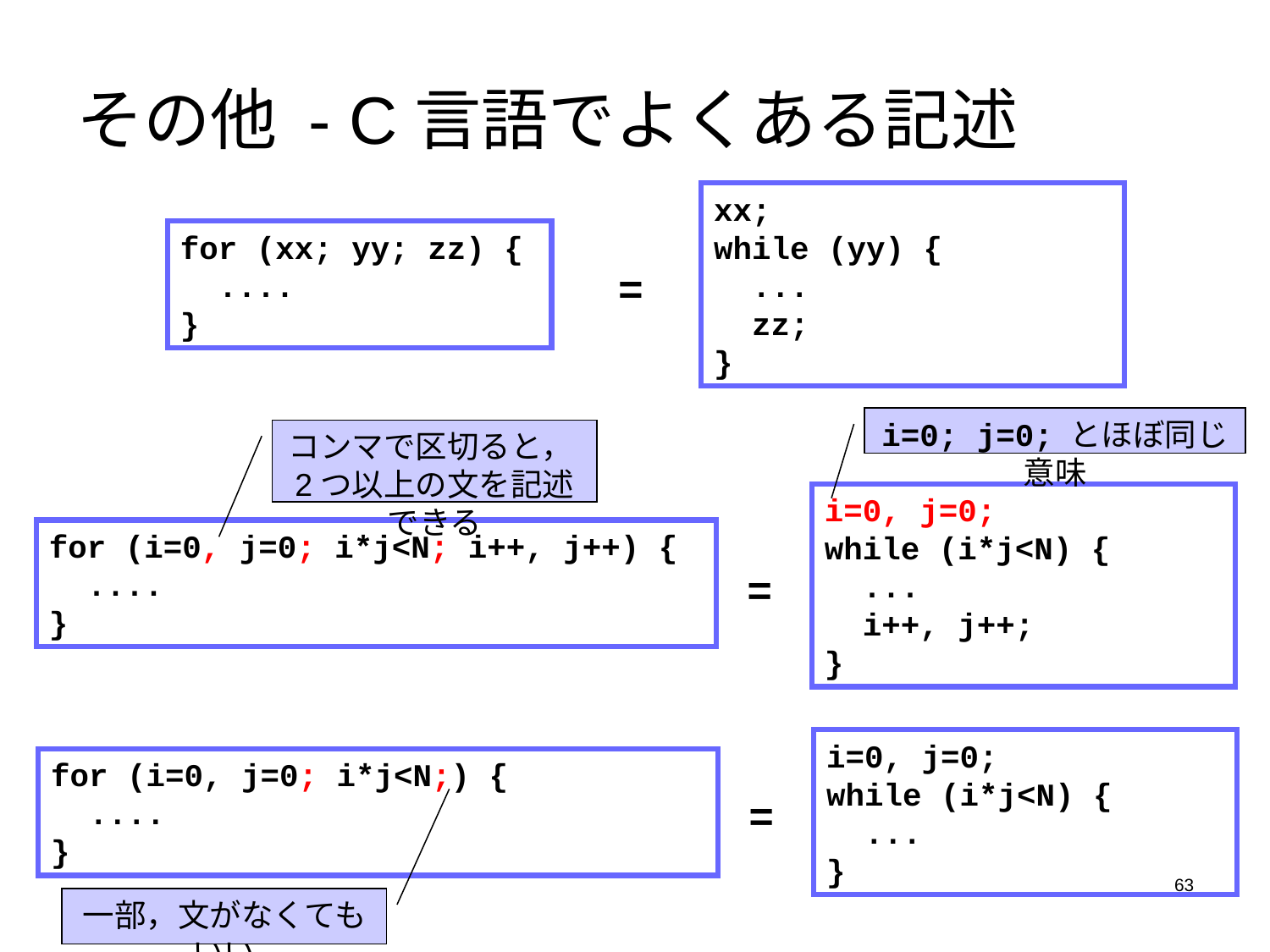

# その他 - C言語でよくある記述
xx;
while (yy) {
  ...
  zz;
}
for (xx; yy; zz) {
  ....
}
=
i=0; j=0; とほぼ同じ意味
コンマで区切ると，2つ以上の文を記述できる
i=0, j=0;
while (i*j<N) {
  ...
  i++, j++;
}
for (i=0, j=0; i*j<N; i++, j++) {
  ....
}
=
i=0, j=0;
while (i*j<N) {
  ...
}
for (i=0, j=0; i*j<N;) {
  ....
}
=
63
一部，文がなくてもいい